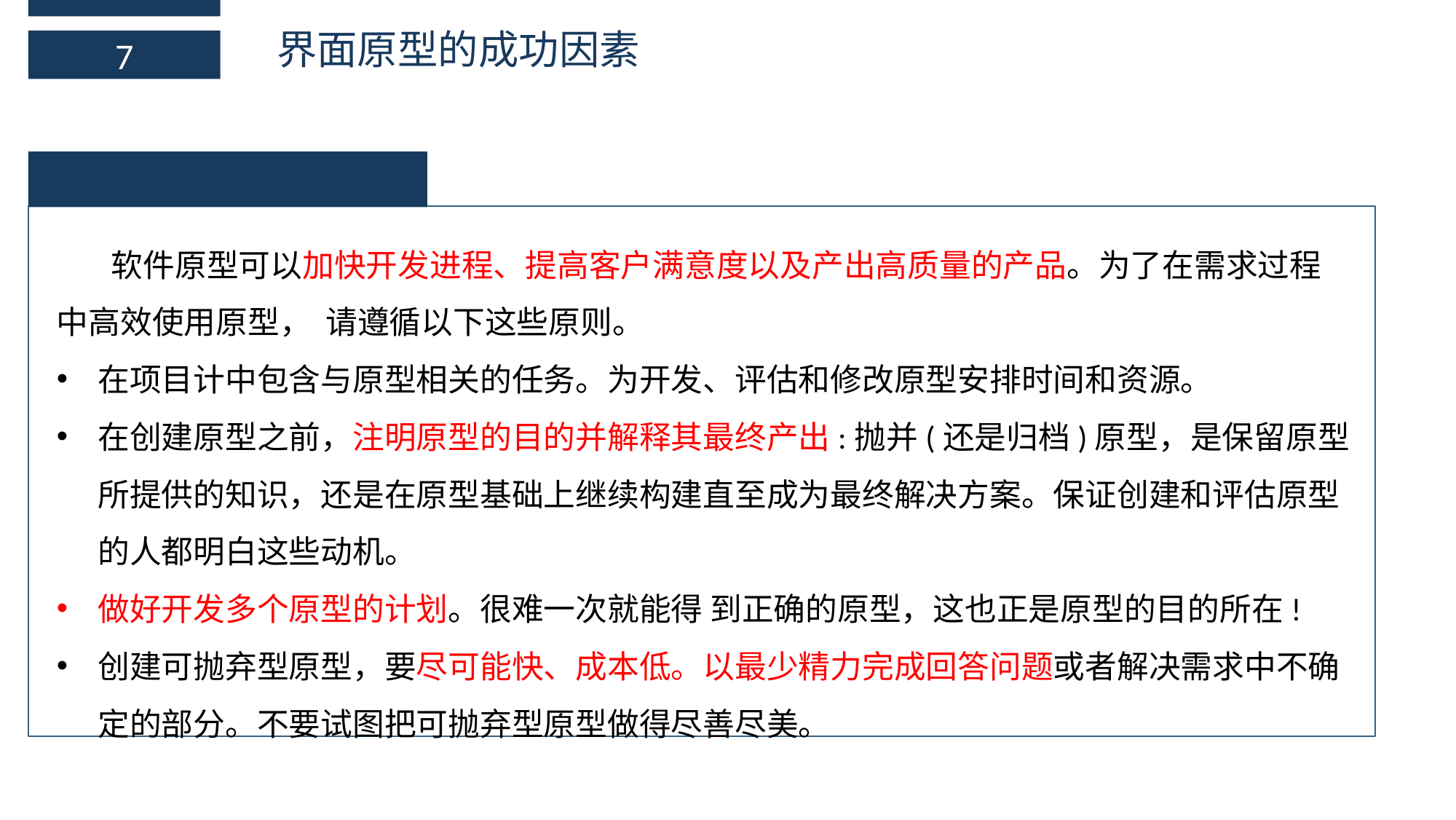

界面原型的成功因素
7

软件原型可以加快开发进程、提高客户满意度以及产出高质量的产品。为了在需求过程中高效使用原型，  请遵循以下这些原则。
在项目计中包含与原型相关的任务。为开发、评估和修改原型安排时间和资源。
在创建原型之前，注明原型的目的并解释其最终产出:抛并(还是归档)原型，是保留原型所提供的知识，还是在原型基础上继续构建直至成为最终解决方案。保证创建和评估原型的人都明白这些动机。
做好开发多个原型的计划。很难一次就能得 到正确的原型，这也正是原型的目的所在!
创建可抛弃型原型，要尽可能快、成本低。以最少精力完成回答问题或者解决需求中不确定的部分。不要试图把可抛弃型原型做得尽善尽美。